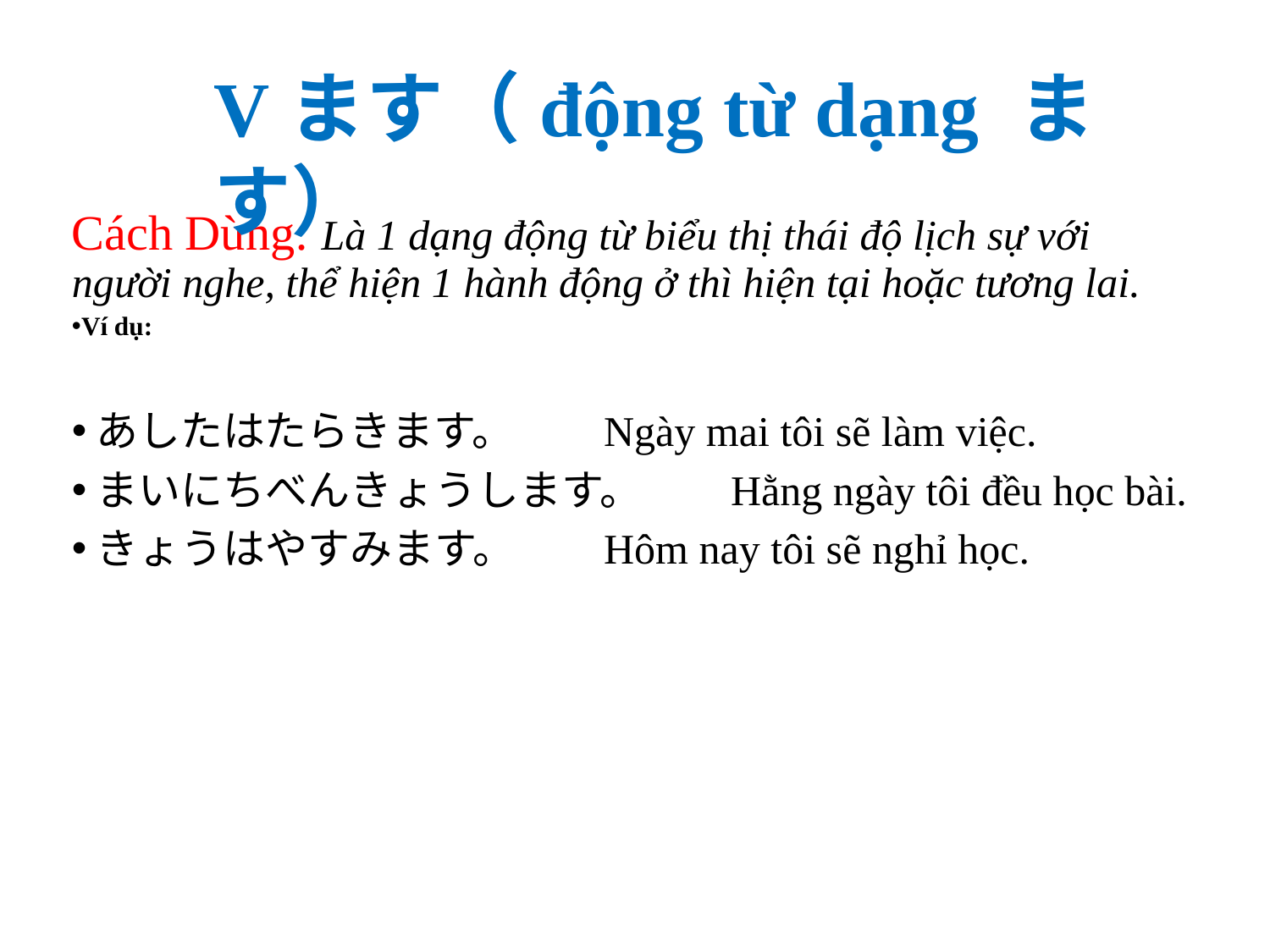

Vます（động từ dạng ます）
#
Cách Dùng: Là 1 dạng động từ biểu thị thái độ lịch sự với người nghe, thể hiện 1 hành động ở thì hiện tại hoặc tương lai.
Ví dụ:

あしたはたらきます。	Ngày mai tôi sẽ làm việc.
まいにちべんきょうします。	Hằng ngày tôi đều học bài.
きょうはやすみます。	Hôm nay tôi sẽ nghỉ học.